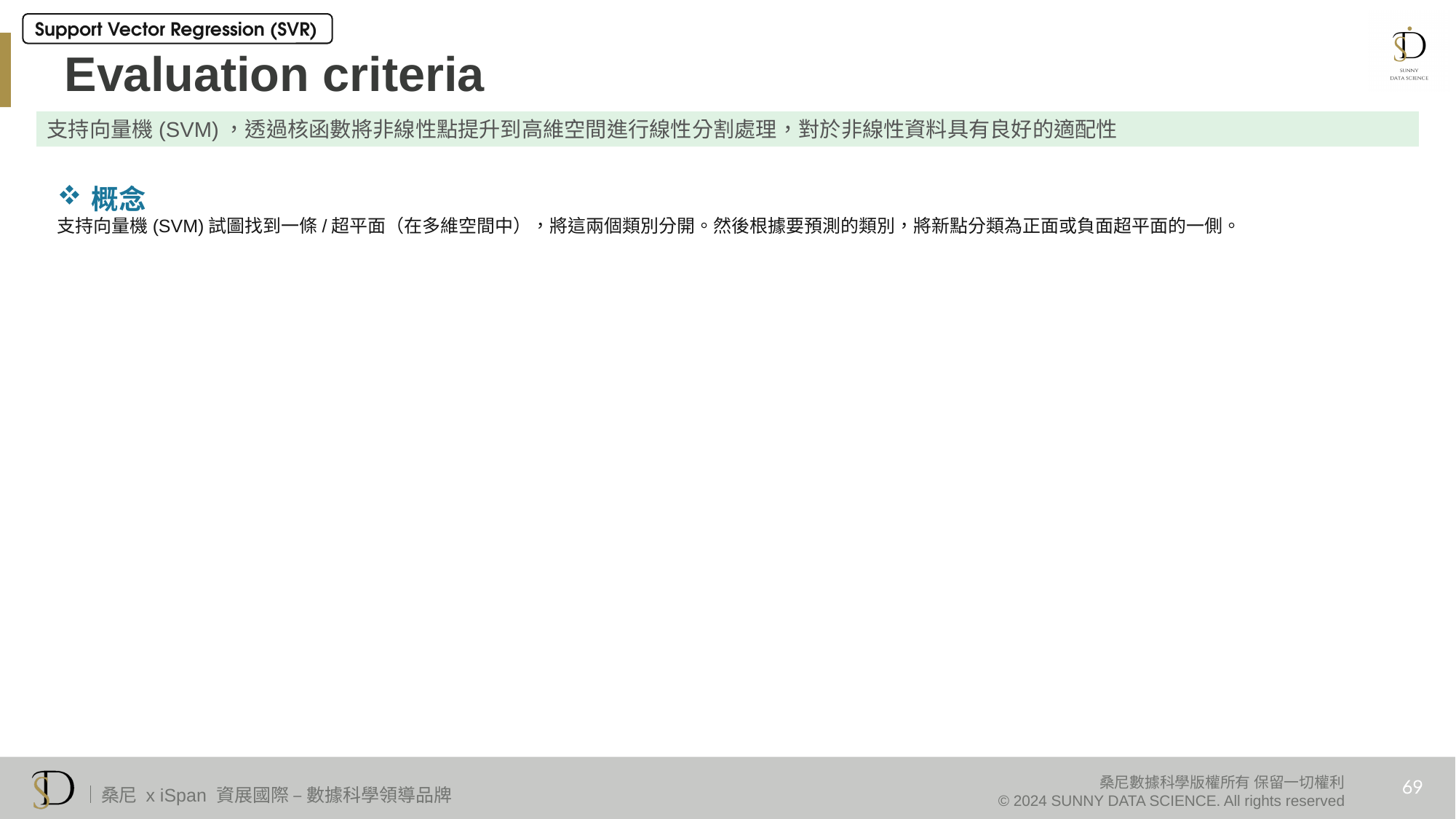

Support Vector Regression (SVR)
Evaluation criteria
支持向量機(SVM)，透過核函數將非線性點提升到高維空間進行線性分割處理，對於非線性資料具有良好的適配性
概念
支持向量機(SVM)試圖找到一條/超平面（在多維空間中），將這兩個類別分開。然後根據要預測的類別，將新點分類為正面或負面超平面的一側。